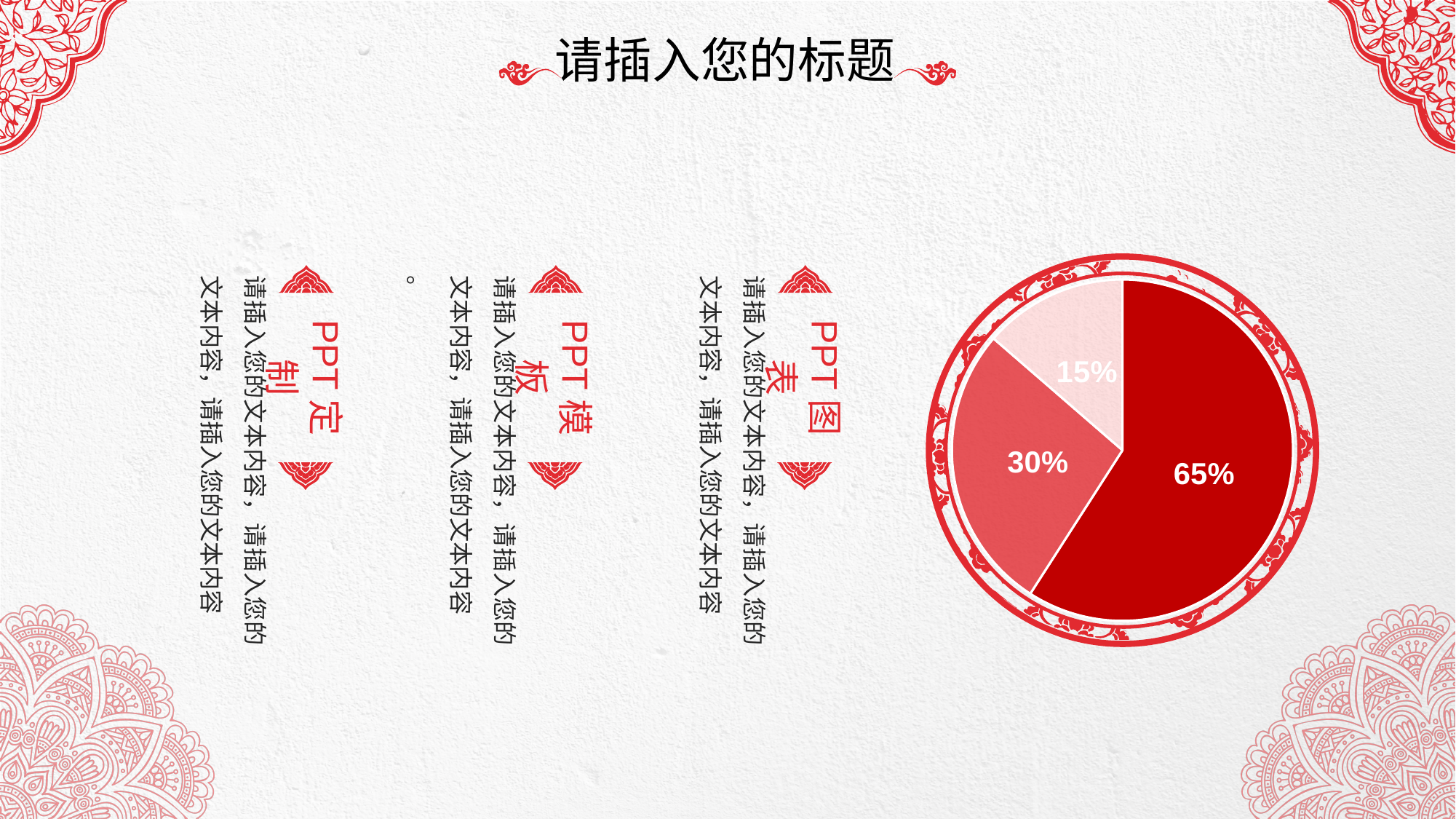

请插入您的文本内容，请插入您的文本内容，请插入您的文本内容

请插入您的文本内容，请插入您的文本内容，请插入您的文本内容
。

请插入您的文本内容，请插入您的文本内容，请插入您的文本内容

### Chart

| Category |  |
|---|---|
PPT定制
PPT模板
PPT图表